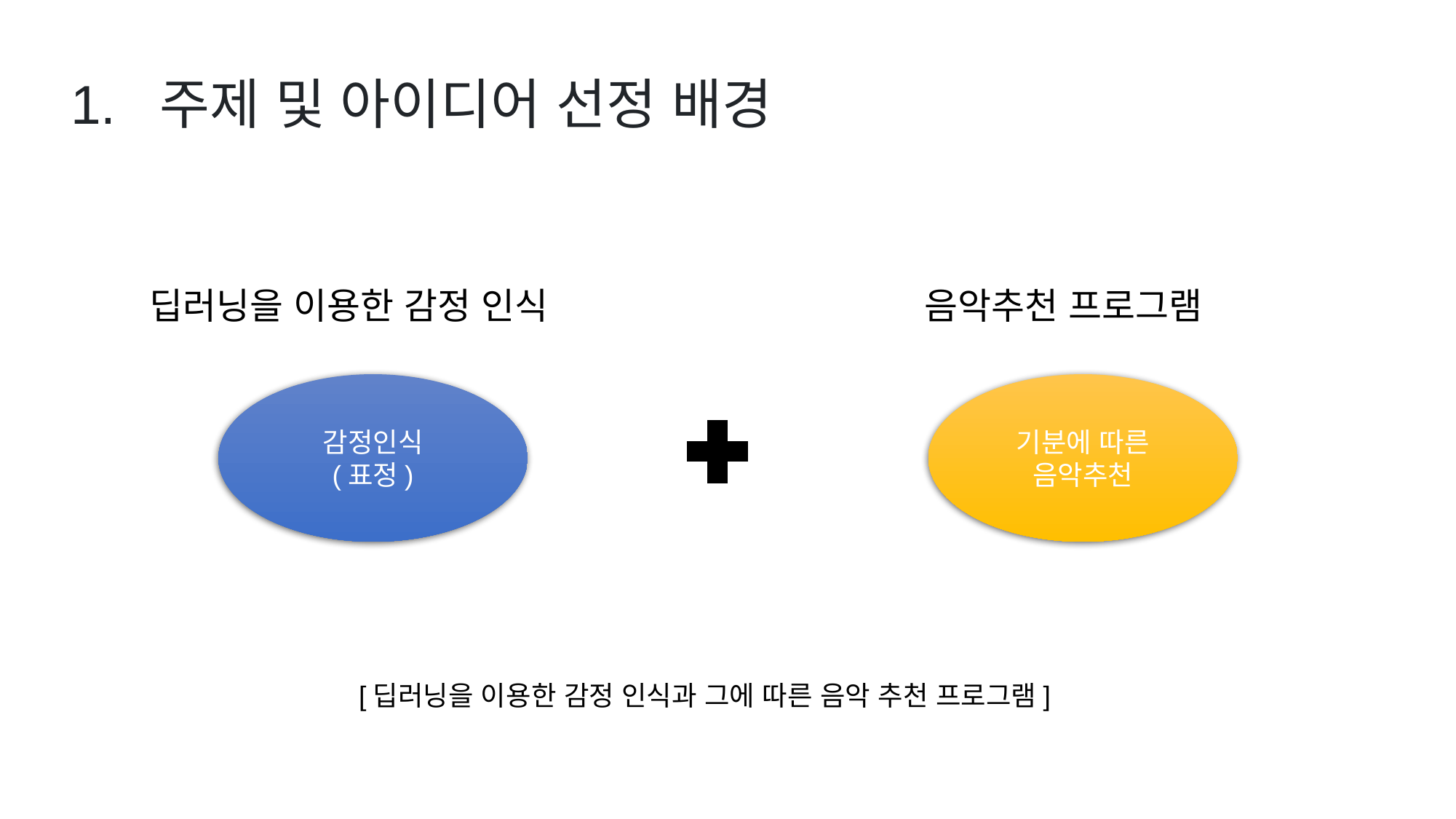

1.  주제 및 아이디어 선정 배경
딥러닝을 이용한 감정 인식
감정인식
(표정)
음악추천 프로그램
기분에 따른
음악추천

[딥러닝을 이용한 감정 인식과 그에 따른 음악 추천 프로그램]